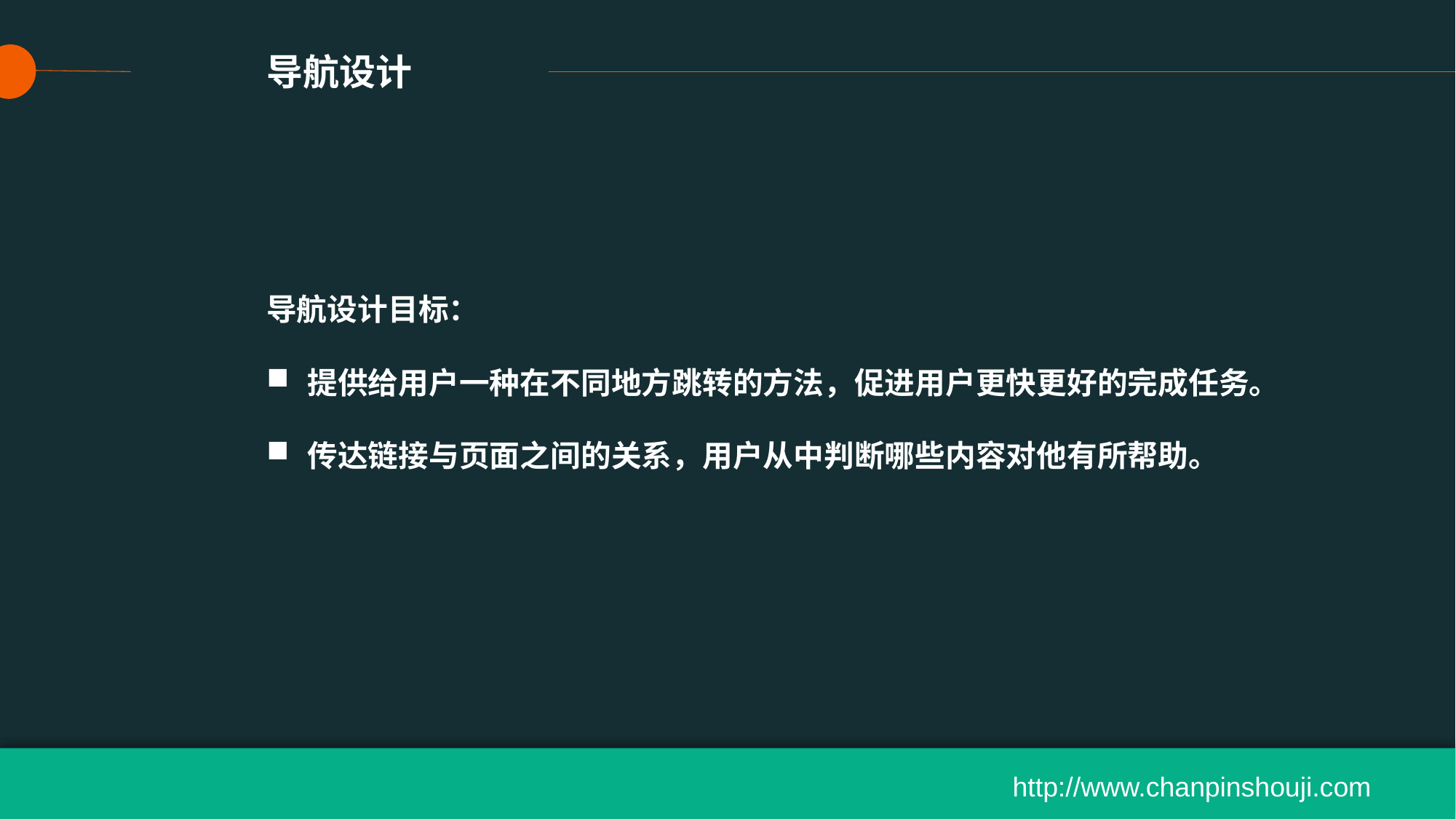

导航设计
导航设计目标：

提供给用户一种在不同地方跳转的方法，促进用户更快更好的完成任务。

传达链接与页面之间的关系，用户从中判断哪些内容对他有所帮助。
http://www.chanpinshouji.com